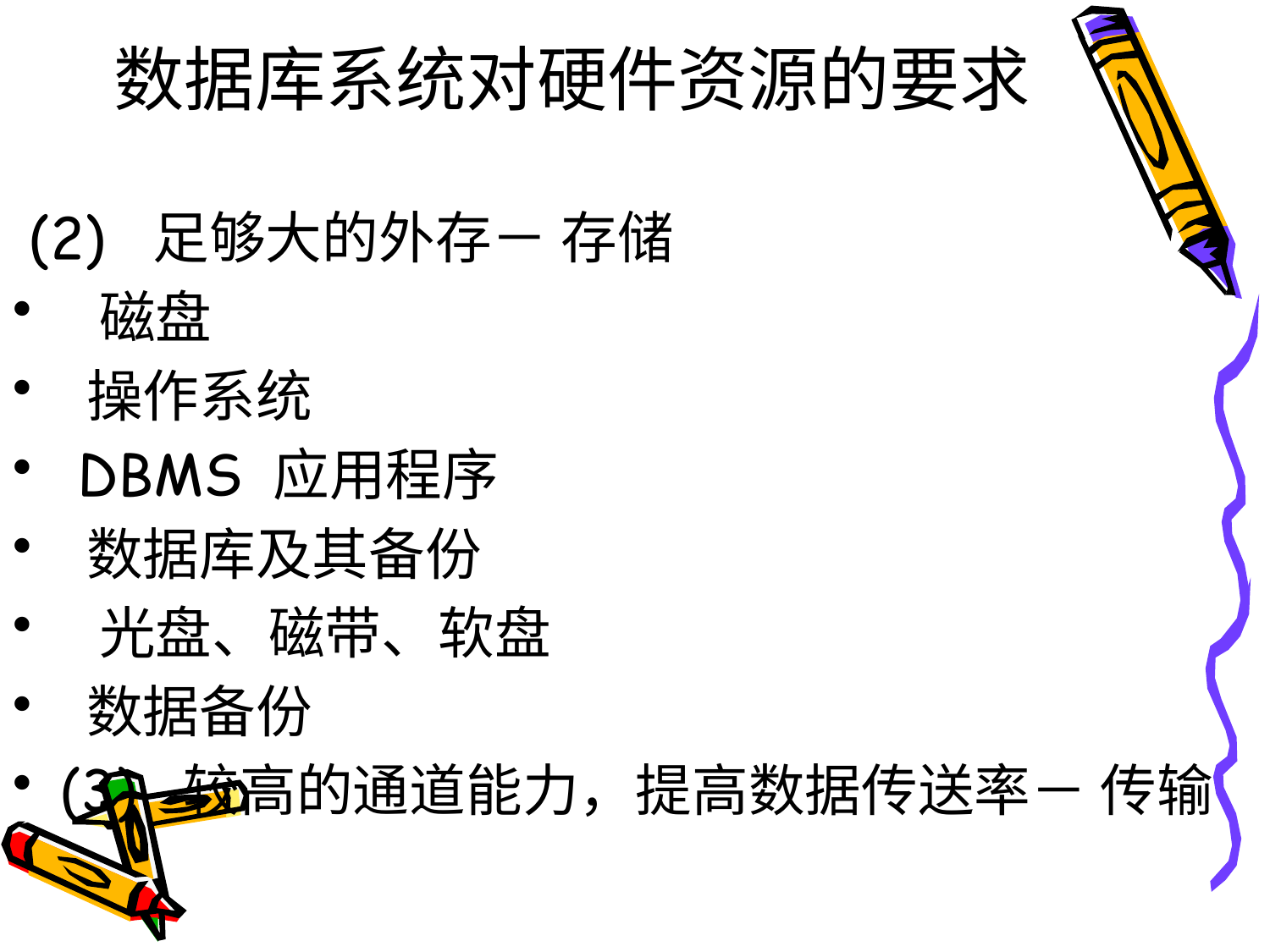

# 数据库系统对硬件资源的要求
 (2)  足够大的外存－ 存储
  磁盘
 操作系统
 DBMS 应用程序
 数据库及其备份
  光盘、磁带、软盘
 数据备份
(3)  较高的通道能力，提高数据传送率－ 传输